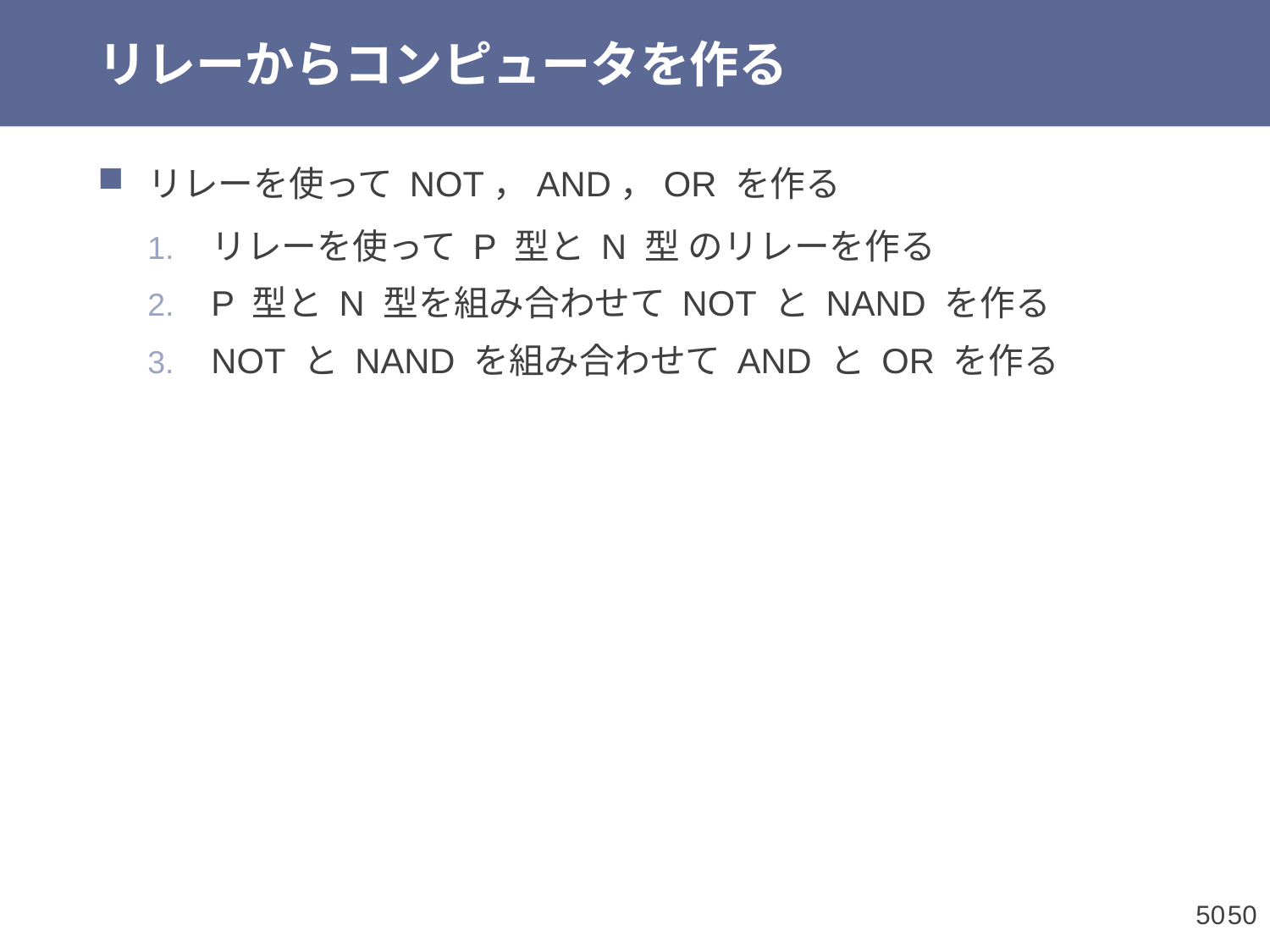

# リレーからコンピュータを作る
リレーを使って NOT，AND，OR を作る
リレーを使って P 型と N 型 のリレーを作る
P 型と N 型を組み合わせて NOT と NAND を作る
NOT と NAND を組み合わせて AND と OR を作る
50